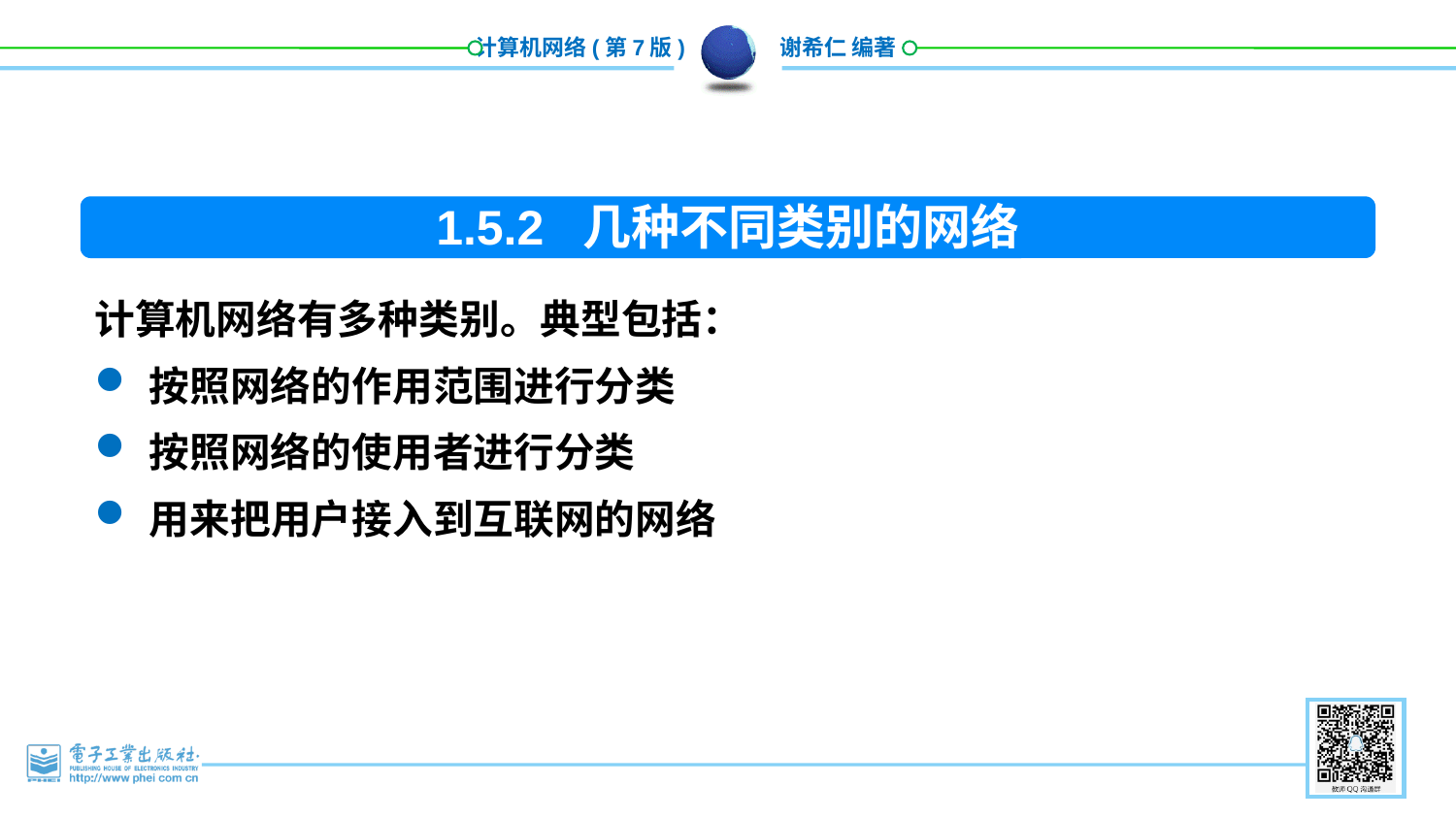

1.5.2  几种不同类别的网络

计算机网络有多种类别。典型包括：
按照网络的作用范围进行分类
按照网络的使用者进行分类
用来把用户接入到互联网的网络